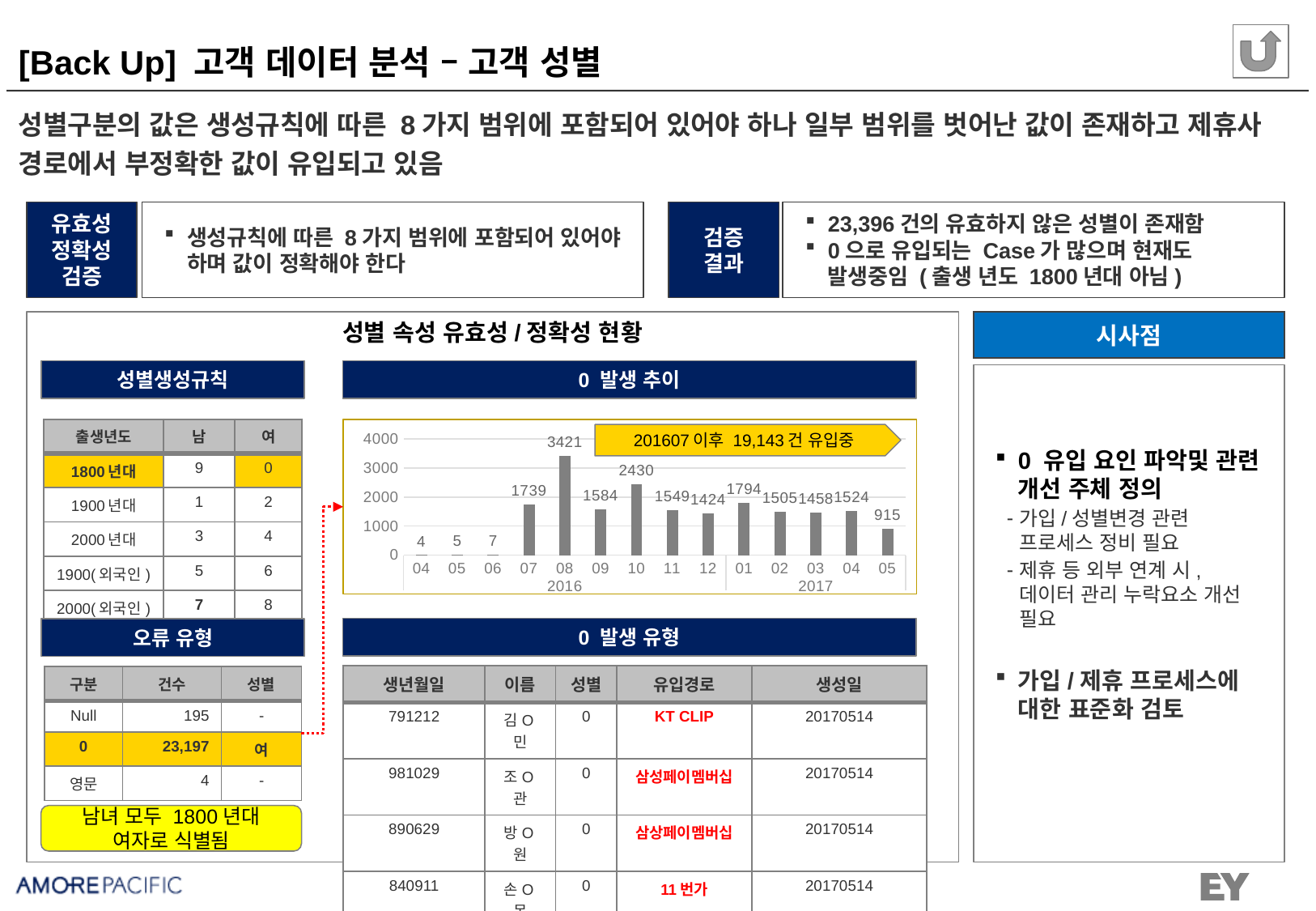

# [Back Up] 고객 데이터 분석 – 고객 성별

성별구분의 값은 생성규칙에 따른 8가지 범위에 포함되어 있어야 하나 일부 범위를 벗어난 값이 존재하고 제휴사 경로에서 부정확한 값이 유입되고 있음
유효성
정확성
검증
생성규칙에 따른 8가지 범위에 포함되어 있어야 하며 값이 정확해야 한다
검증
결과
23,396건의 유효하지 않은 성별이 존재함
0으로 유입되는 Case가 많으며 현재도 발생중임 (출생 년도 1800년대 아님)
성별 속성 유효성/정확성 현황
시사점
성별생성규칙
0 발생 추이

0 유입 요인 파악및 관련 개선 주체 정의
가입/성별변경 관련 프로세스 정비 필요
제휴 등 외부 연계 시, 데이터 관리 누락요소 개선 필요

가입/제휴 프로세스에 대한 표준화 검토
| 출생년도 | 남 | 여 |
| --- | --- | --- |
| 1800년대 | 9 | 0 |
| 1900년대 | 1 | 2 |
| 2000년대 | 3 | 4 |
| 1900(외국인) | 5 | 6 |
| 2000(외국인) | 7 | 8 |

201607이후 19,143건 유입중

### Chart

| Category | Total |
|---|---|
| 04 | 4.0 |
| 05 | 5.0 |
| 06 | 7.0 |
| 07 | 1739.0 |
| 08 | 3421.0 |
| 09 | 1584.0 |
| 10 | 2430.0 |
| 11 | 1549.0 |
| 12 | 1424.0 |
| 01 | 1794.0 |
| 02 | 1505.0 |
| 03 | 1458.0 |
| 04 | 1524.0 |
| 05 | 915.0 |
0 발생 유형
오류 유형
| 생년월일 | 이름 | 성별 | 유입경로 | 생성일 |
| --- | --- | --- | --- | --- |
| 791212 | 김O민 | 0 | KT CLIP | 20170514 |
| 981029 | 조O관 | 0 | 삼성페이멤버십 | 20170514 |
| 890629 | 방O원 | 0 | 삼상페이멤버십 | 20170514 |
| 840911 | 손O목 | 0 | 11번가 | 20170514 |
| 000000 | 한O중 | 0 | 신한카드 | 20170514 |
| 구분 | 건수 | 성별 |
| --- | --- | --- |
| Null | 195 | - |
| 0 | 23,197 | 여 |
| 영문 | 4 | - |
남녀 모두 1800년대 여자로 식별됨